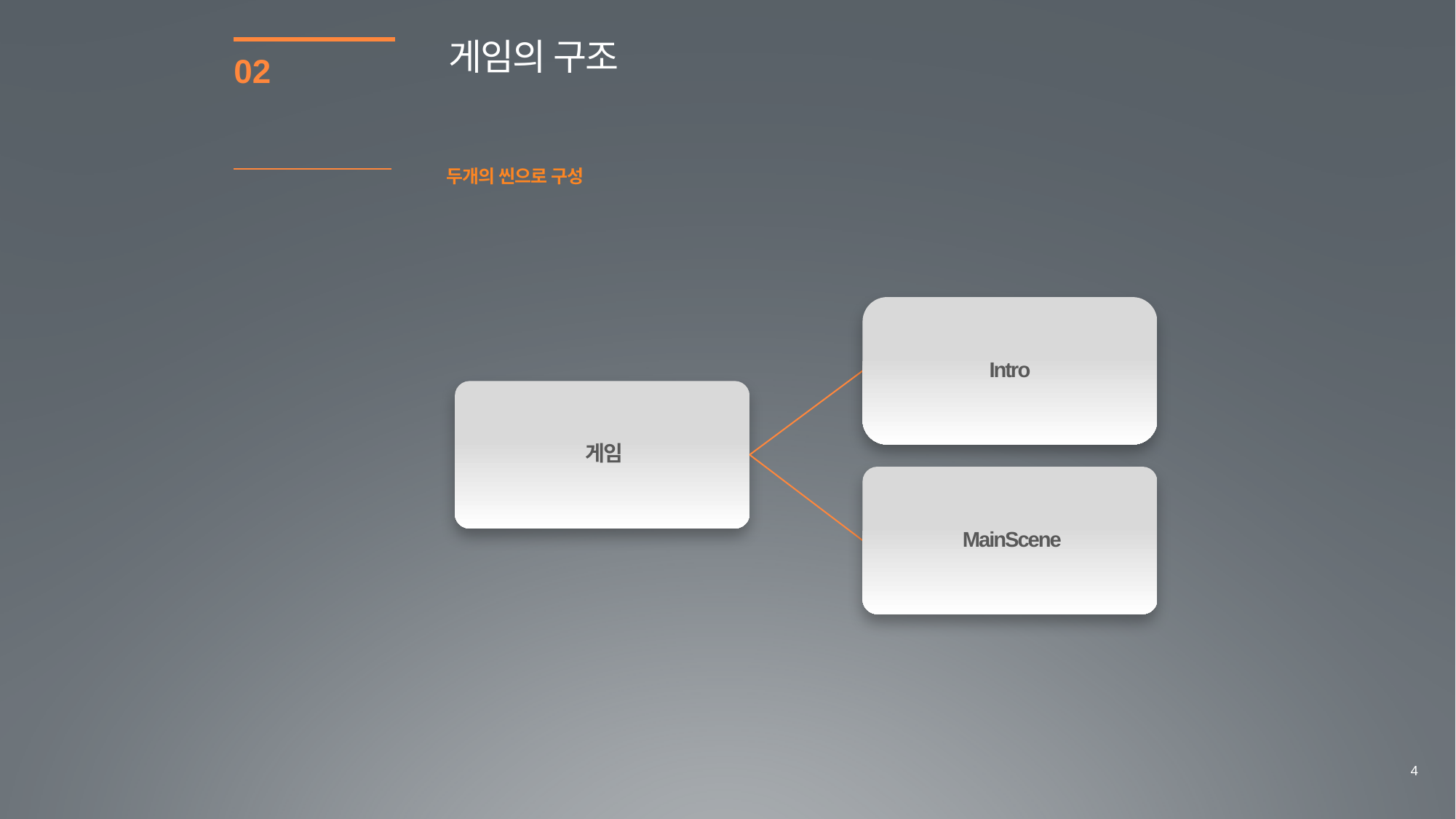

게임의 구조
02
두개의 씬으로 구성
게임

Intro

MainScene